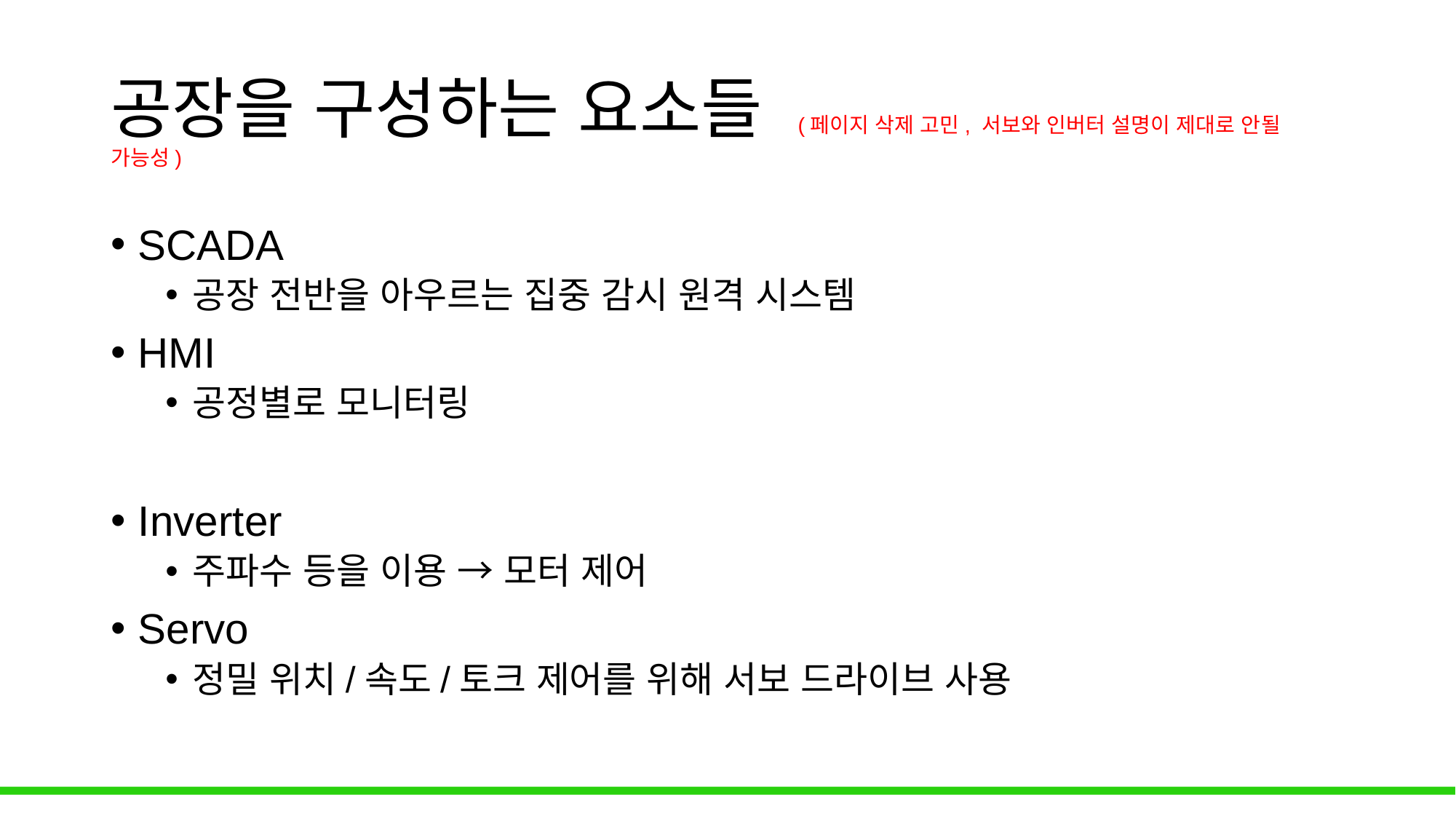

# 공장을 구성하는 요소들 (페이지 삭제 고민, 서보와 인버터 설명이 제대로 안될 가능성)
SCADA
공장 전반을 아우르는 집중 감시 원격 시스템
HMI
공정별로 모니터링

Inverter
주파수 등을 이용 → 모터 제어
Servo
정밀 위치/속도/토크 제어를 위해 서보 드라이브 사용